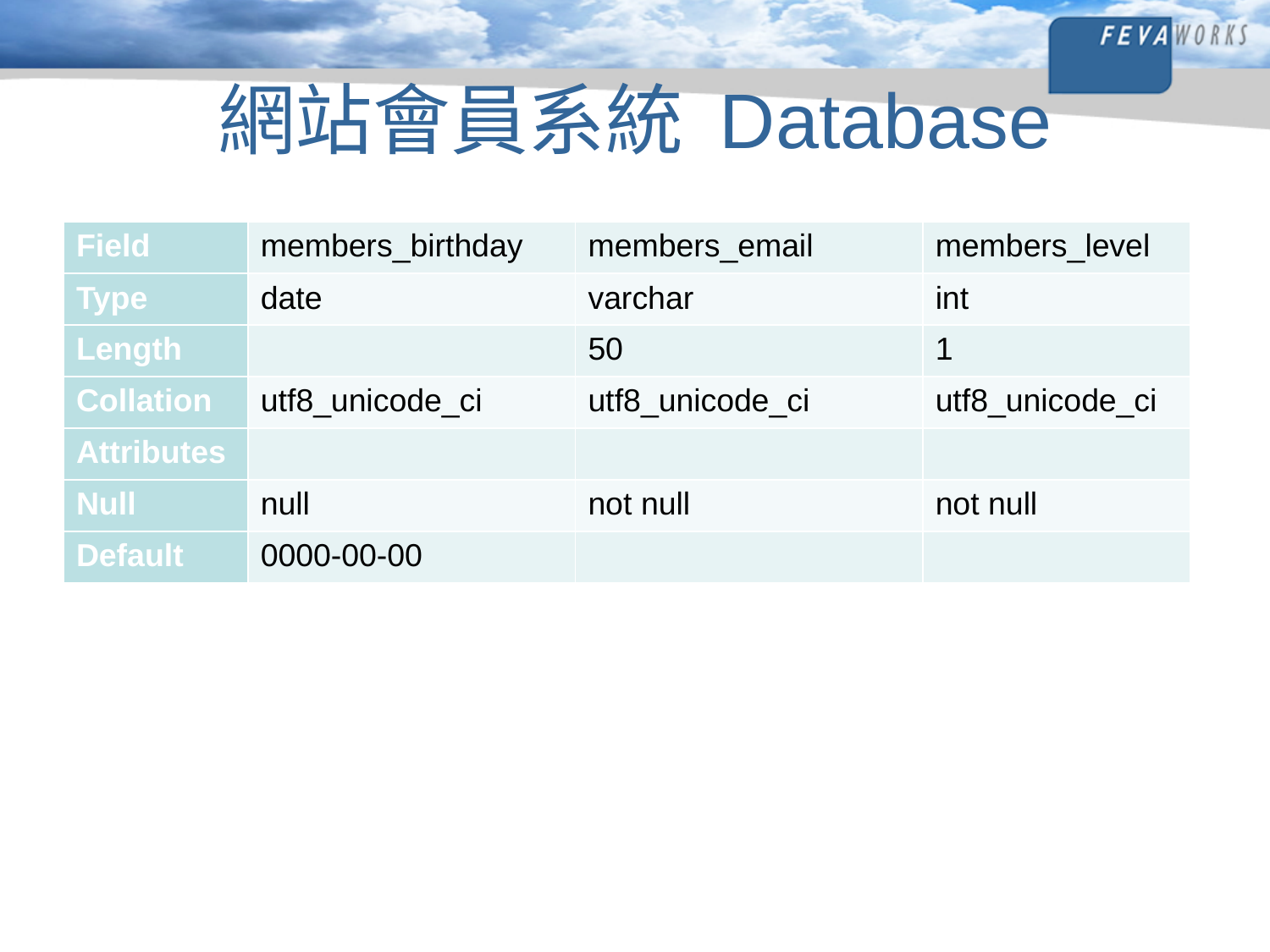

# 網站會員系統 Database
| Field | members\_birthday | members\_email | members\_level |
| --- | --- | --- | --- |
| Type | date | varchar | int |
| Length |  | 50 | 1 |
| Collation | utf8\_unicode\_ci | utf8\_unicode\_ci | utf8\_unicode\_ci |
| Attributes |  |  |  |
| Null | null | not null | not null |
| Default | 0000-00-00 |  |  |